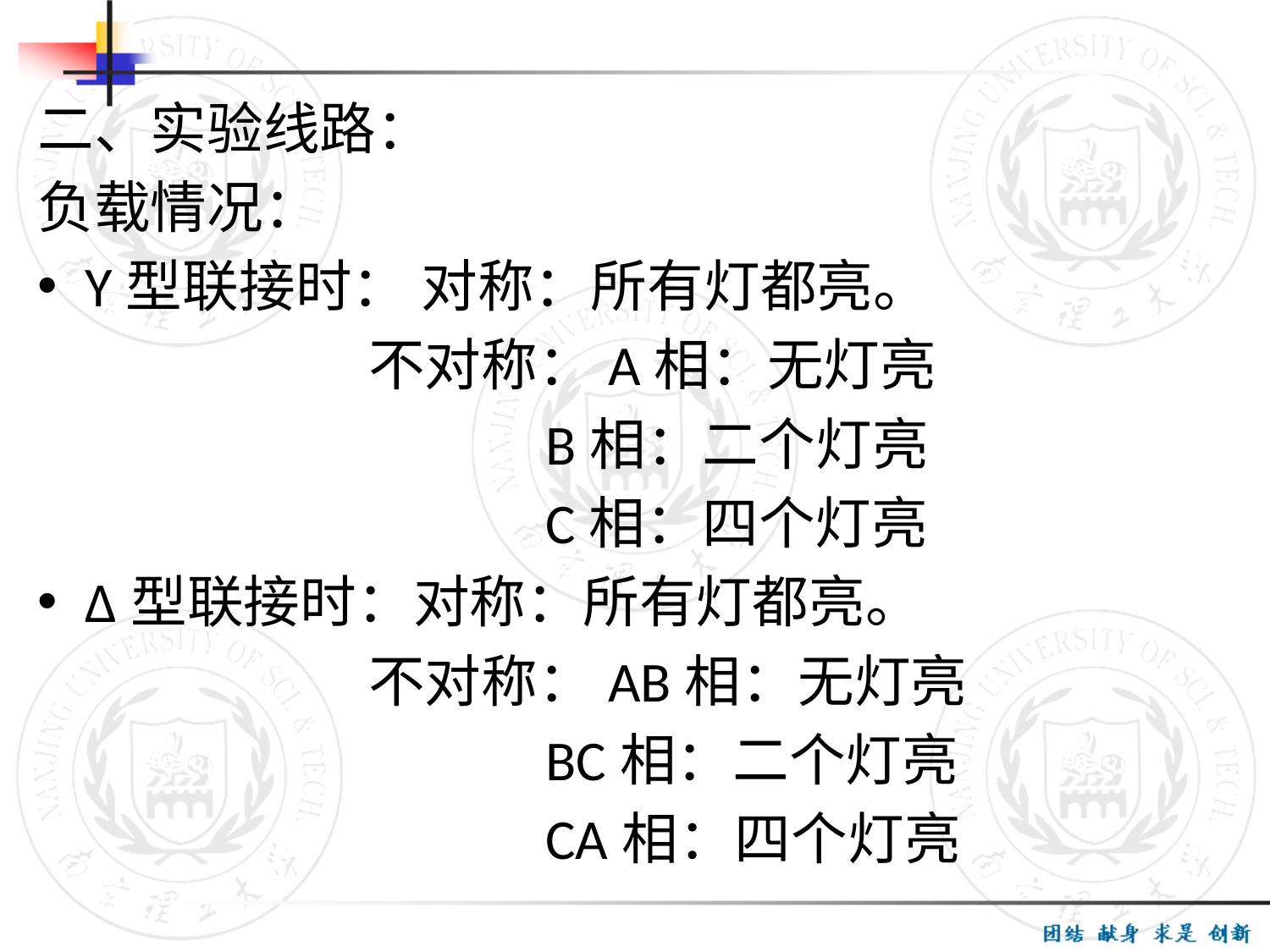

二、实验线路：
负载情况：
Y型联接时： 对称：所有灯都亮。
                         不对称：A相：无灯亮
                                        B相：二个灯亮
                                        C相：四个灯亮
Δ型联接时：对称：所有灯都亮。
                         不对称：AB相：无灯亮
                                        BC相：二个灯亮
                                        CA相：四个灯亮